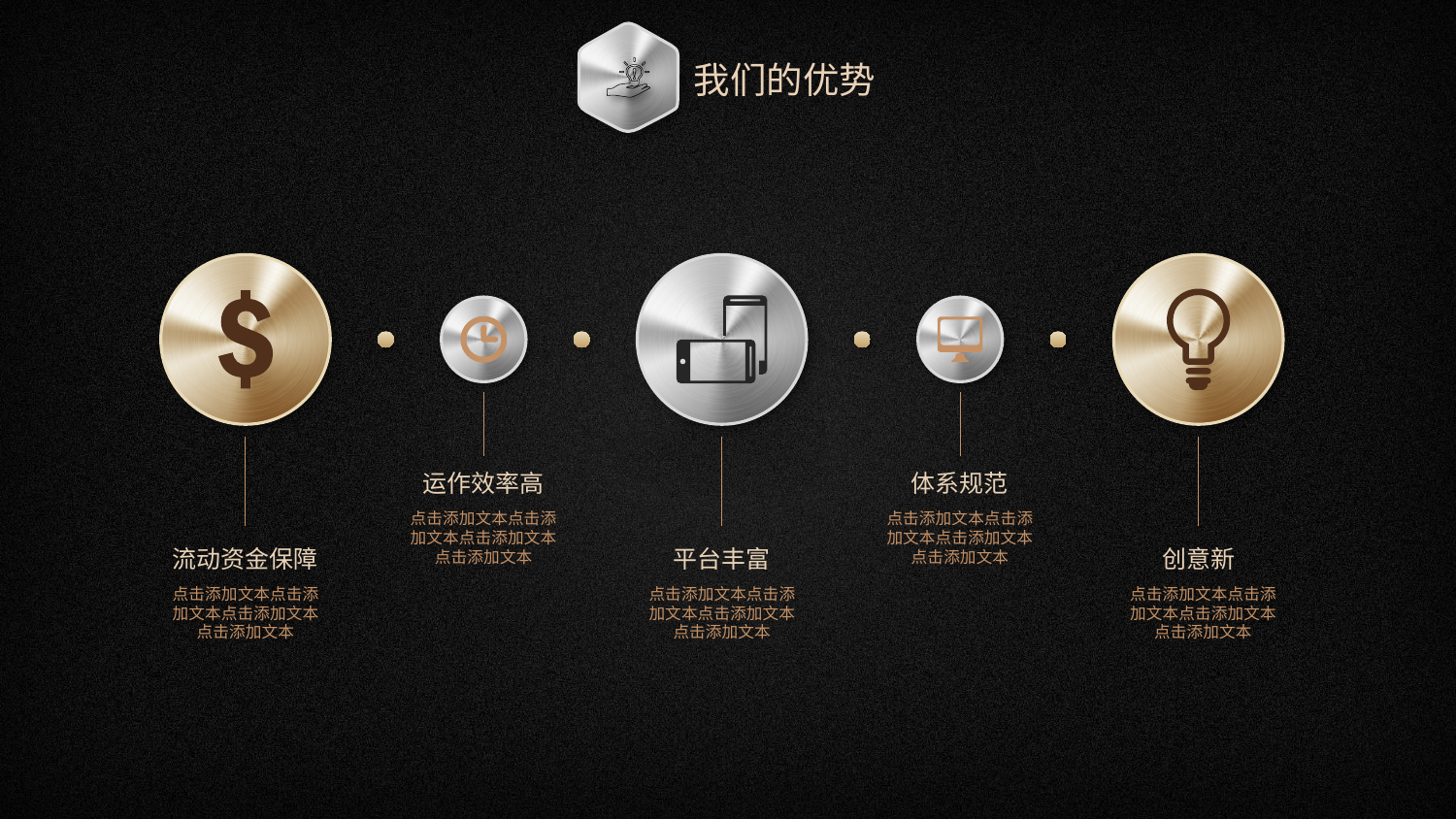

我们的优势

运作效率高
体系规范
点击添加文本点击添加文本点击添加文本点击添加文本
点击添加文本点击添加文本点击添加文本点击添加文本
流动资金保障
平台丰富
创意新
点击添加文本点击添加文本点击添加文本点击添加文本
点击添加文本点击添加文本点击添加文本点击添加文本
点击添加文本点击添加文本点击添加文本点击添加文本